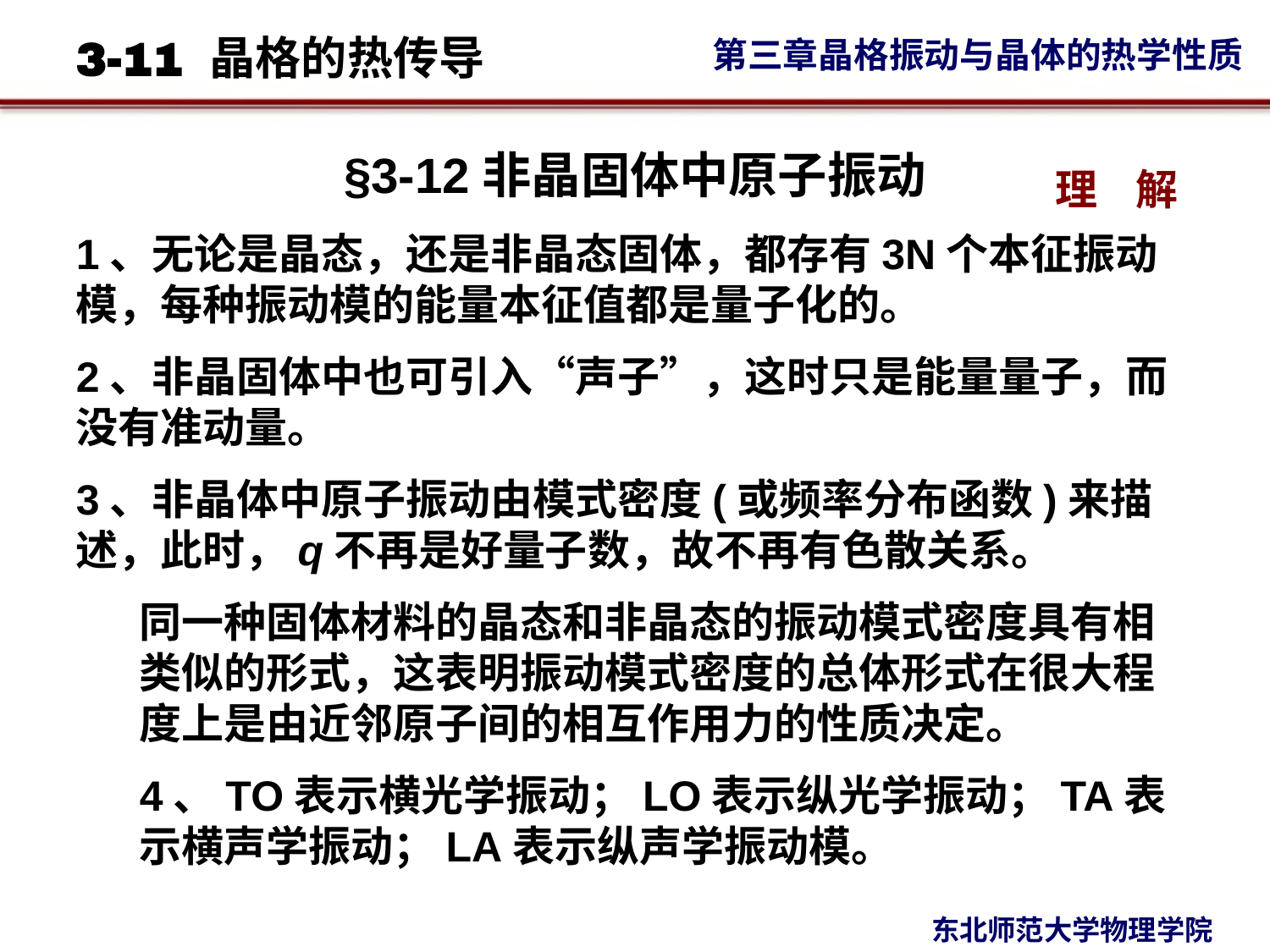

# §3-12非晶固体中原子振动
理    解
1、无论是晶态，还是非晶态固体，都存有3N个本征振动模，每种振动模的能量本征值都是量子化的。
2、非晶固体中也可引入“声子”，这时只是能量量子，而没有准动量。
3、非晶体中原子振动由模式密度(或频率分布函数)来描述，此时，q不再是好量子数，故不再有色散关系。
同一种固体材料的晶态和非晶态的振动模式密度具有相类似的形式，这表明振动模式密度的总体形式在很大程度上是由近邻原子间的相互作用力的性质决定。
4、TO表示横光学振动；LO表示纵光学振动；TA表示横声学振动；LA表示纵声学振动模。